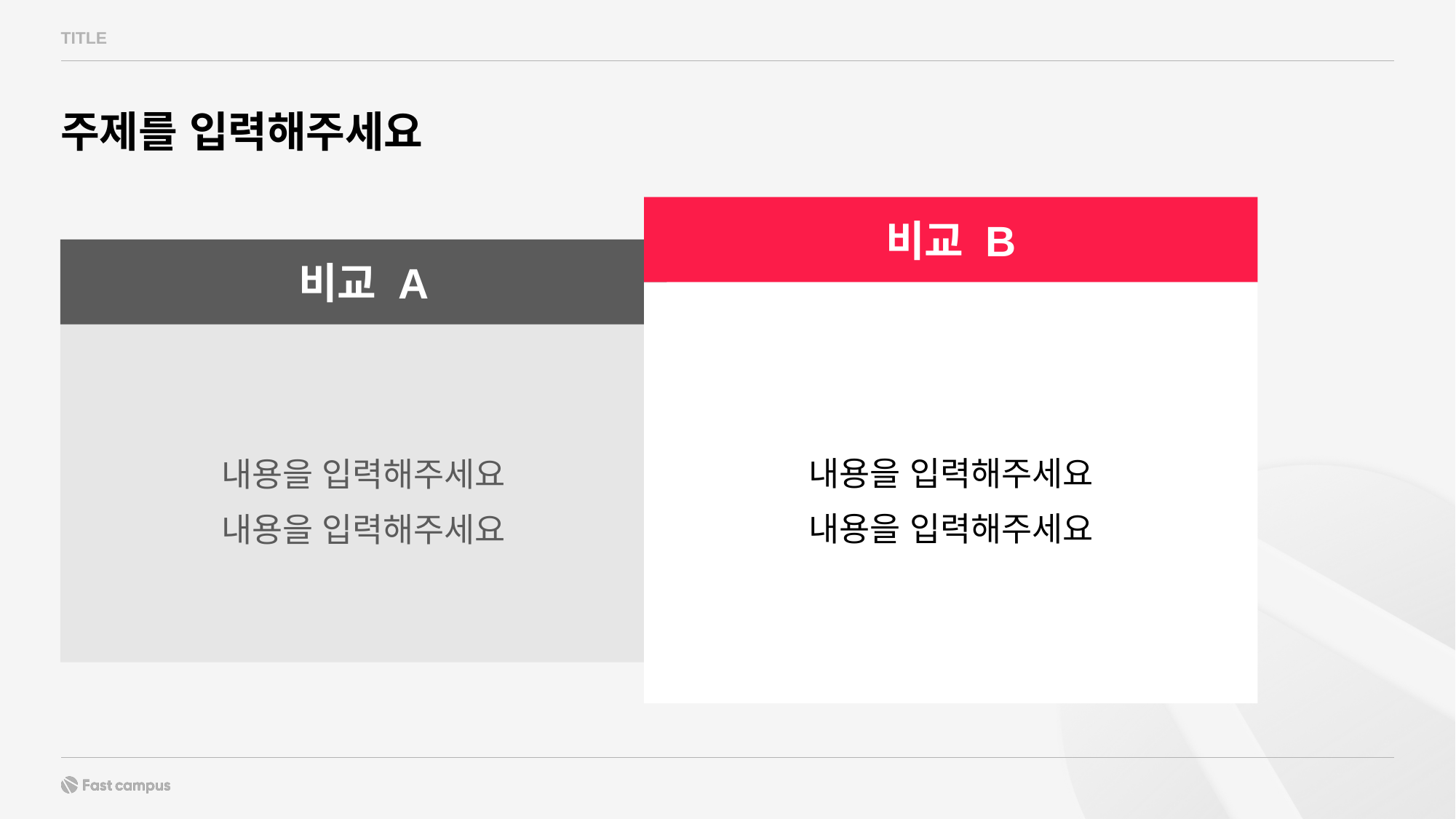

TITLE
주제를 입력해주세요
비교 B
비교 A
내용을 입력해주세요
내용을 입력해주세요
내용을 입력해주세요
내용을 입력해주세요